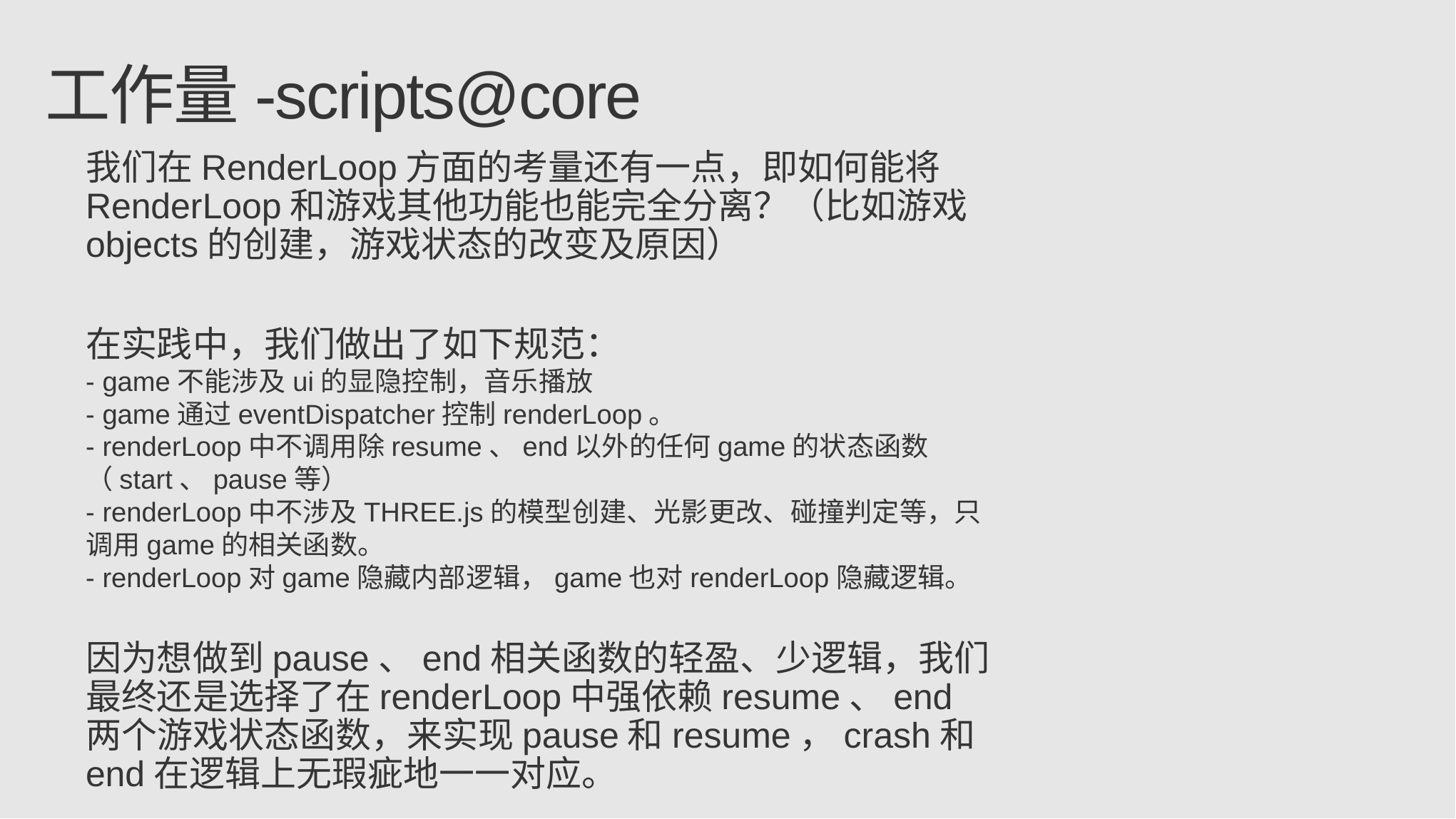

工作量-scripts@core
我们在RenderLoop方面的考量还有一点，即如何能将RenderLoop和游戏其他功能也能完全分离？（比如游戏objects的创建，游戏状态的改变及原因）

在实践中，我们做出了如下规范：
- game不能涉及ui的显隐控制，音乐播放
- game通过eventDispatcher控制renderLoop。
- renderLoop中不调用除resume、end以外的任何game的状态函数（start、pause等）
- renderLoop中不涉及THREE.js的模型创建、光影更改、碰撞判定等，只调用game的相关函数。
- renderLoop对game隐藏内部逻辑，game也对renderLoop隐藏逻辑。

因为想做到pause、end相关函数的轻盈、少逻辑，我们最终还是选择了在renderLoop中强依赖resume、end两个游戏状态函数，来实现pause和resume，crash和end在逻辑上无瑕疵地一一对应。